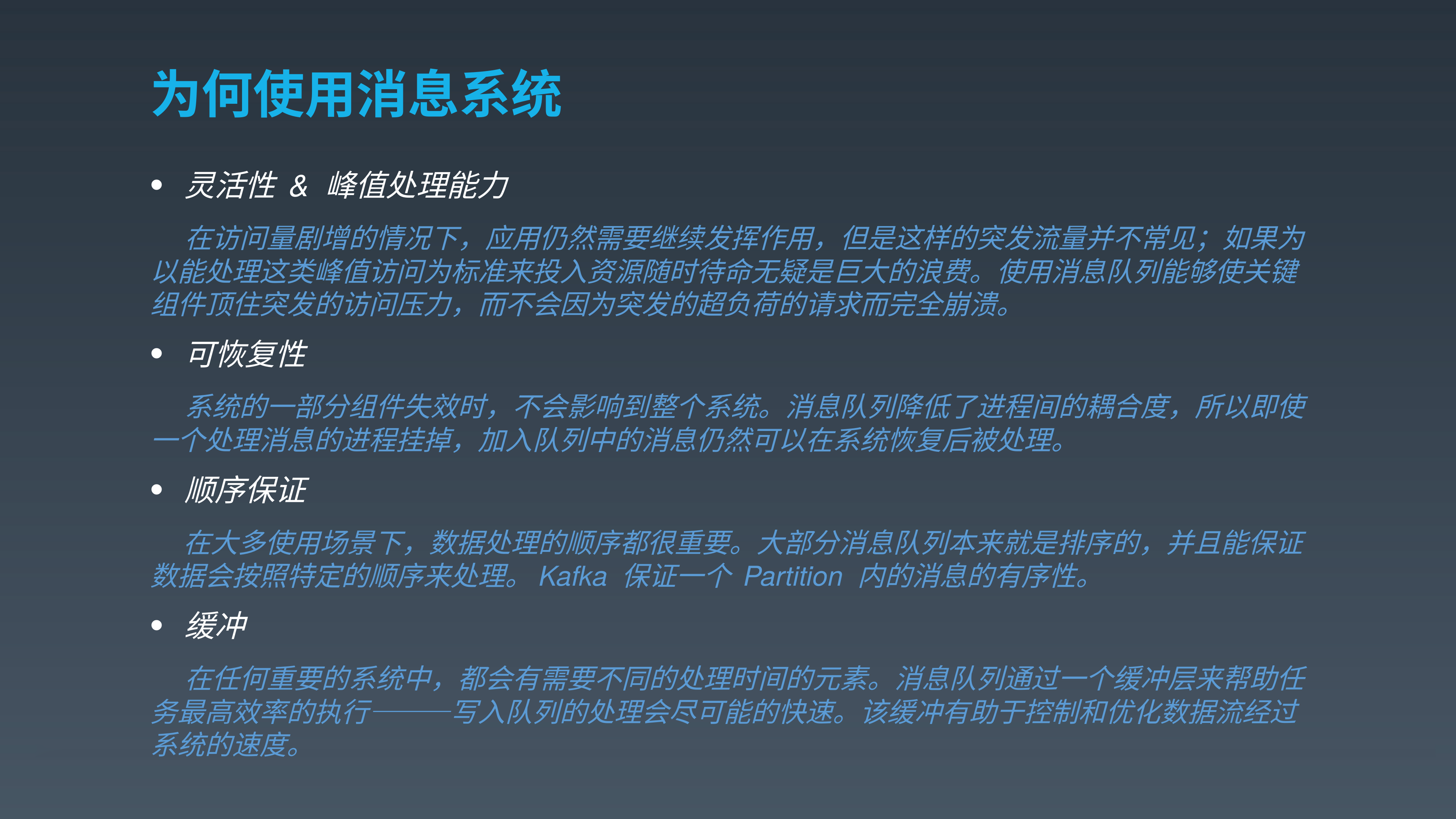

# 为何使用消息系统
灵活性 & 峰值处理能力
    在访问量剧增的情况下，应用仍然需要继续发挥作用，但是这样的突发流量并不常见；如果为以能处理这类峰值访问为标准来投入资源随时待命无疑是巨大的浪费。使用消息队列能够使关键组件顶住突发的访问压力，而不会因为突发的超负荷的请求而完全崩溃。
可恢复性
    系统的一部分组件失效时，不会影响到整个系统。消息队列降低了进程间的耦合度，所以即使一个处理消息的进程挂掉，加入队列中的消息仍然可以在系统恢复后被处理。
顺序保证
    在大多使用场景下，数据处理的顺序都很重要。大部分消息队列本来就是排序的，并且能保证数据会按照特定的顺序来处理。Kafka 保证一个 Partition 内的消息的有序性。
缓冲
    在任何重要的系统中，都会有需要不同的处理时间的元素。消息队列通过一个缓冲层来帮助任务最高效率的执行———写入队列的处理会尽可能的快速。该缓冲有助于控制和优化数据流经过系统的速度。